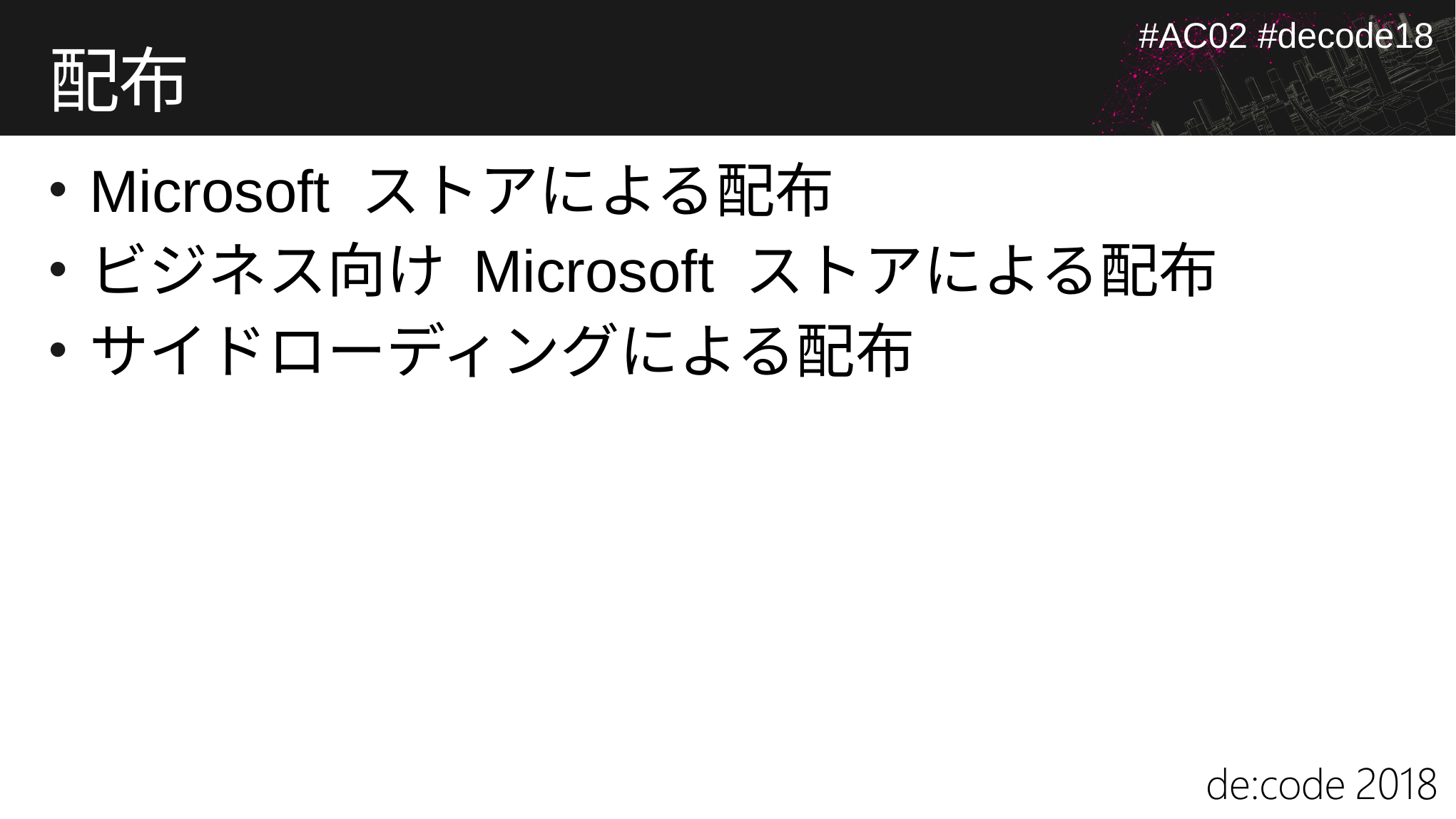

# 配布
Microsoft ストアによる配布
ビジネス向け Microsoft ストアによる配布
サイドローディングによる配布